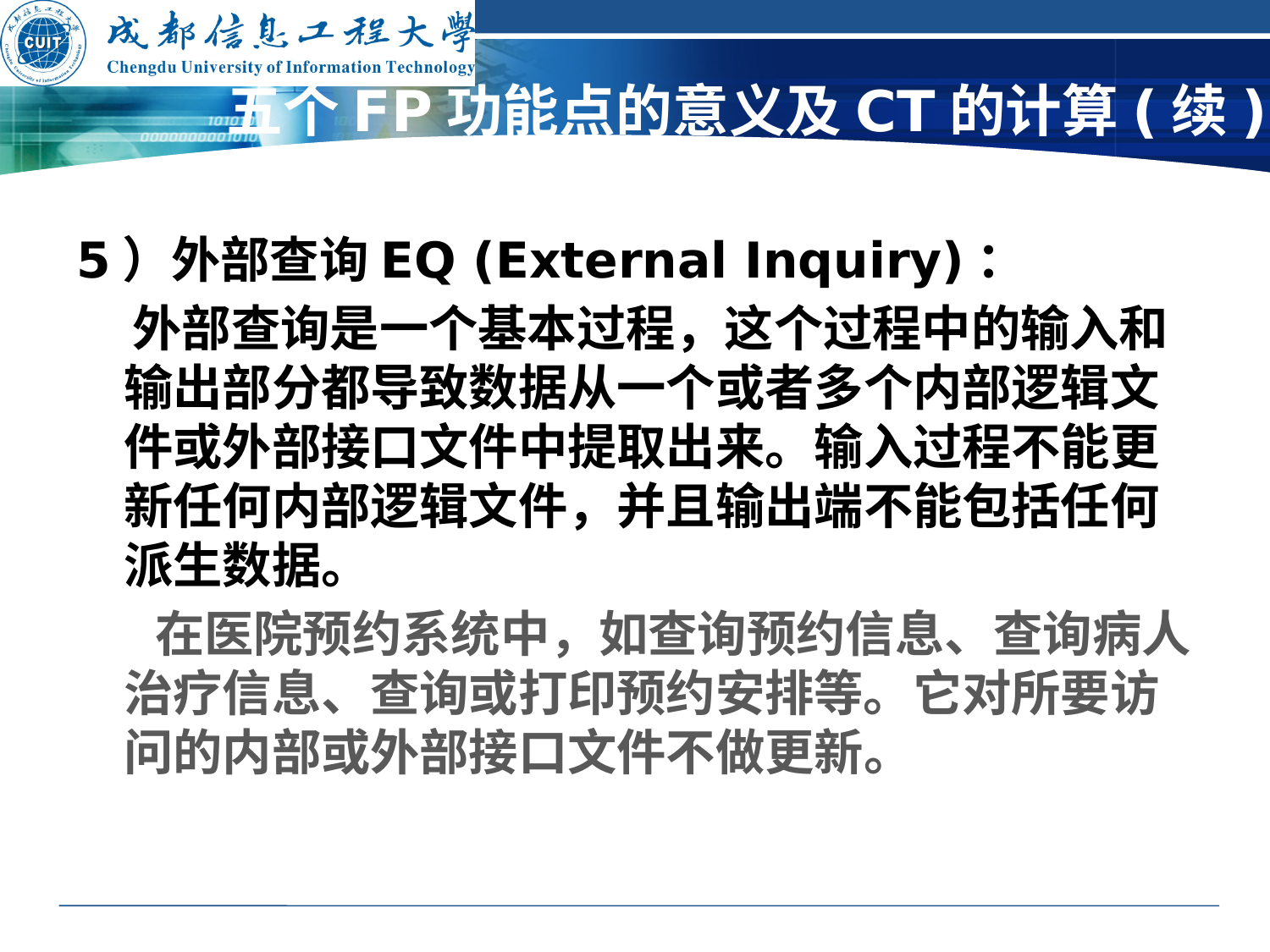

# 五个FP功能点的意义及CT的计算(续)
5）外部查询EQ (External Inquiry)：
    外部查询是一个基本过程，这个过程中的输入和输出部分都导致数据从一个或者多个内部逻辑文件或外部接口文件中提取出来。输入过程不能更新任何内部逻辑文件，并且输出端不能包括任何派生数据。
      在医院预约系统中，如查询预约信息、查询病人治疗信息、查询或打印预约安排等。它对所要访问的内部或外部接口文件不做更新。